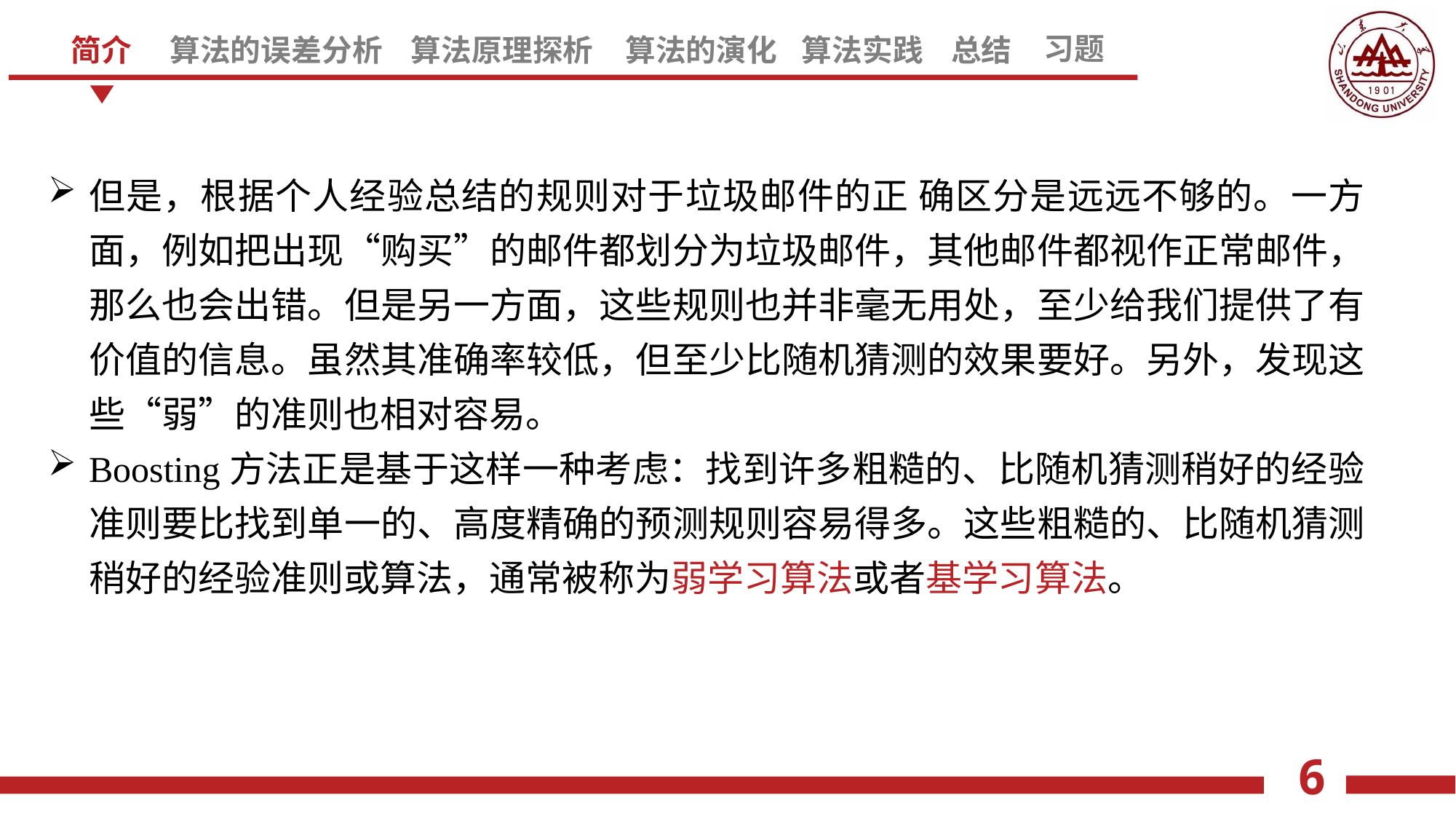

但是，根据个人经验总结的规则对于垃圾邮件的正 确区分是远远不够的。一方面，例如把出现“购买”的邮件都划分为垃圾邮件，其他邮件都视作正常邮件，那么也会出错。但是另一方面，这些规则也并非毫无用处，至少给我们提供了有价值的信息。虽然其准确率较低，但至少比随机猜测的效果要好。另外，发现这些“弱”的准则也相对容易。
Boosting方法正是基于这样一种考虑：找到许多粗糙的、比随机猜测稍好的经验准则要比找到单一的、高度精确的预测规则容易得多。这些粗糙的、比随机猜测 稍好的经验准则或算法，通常被称为弱学习算法或者基学习算法。